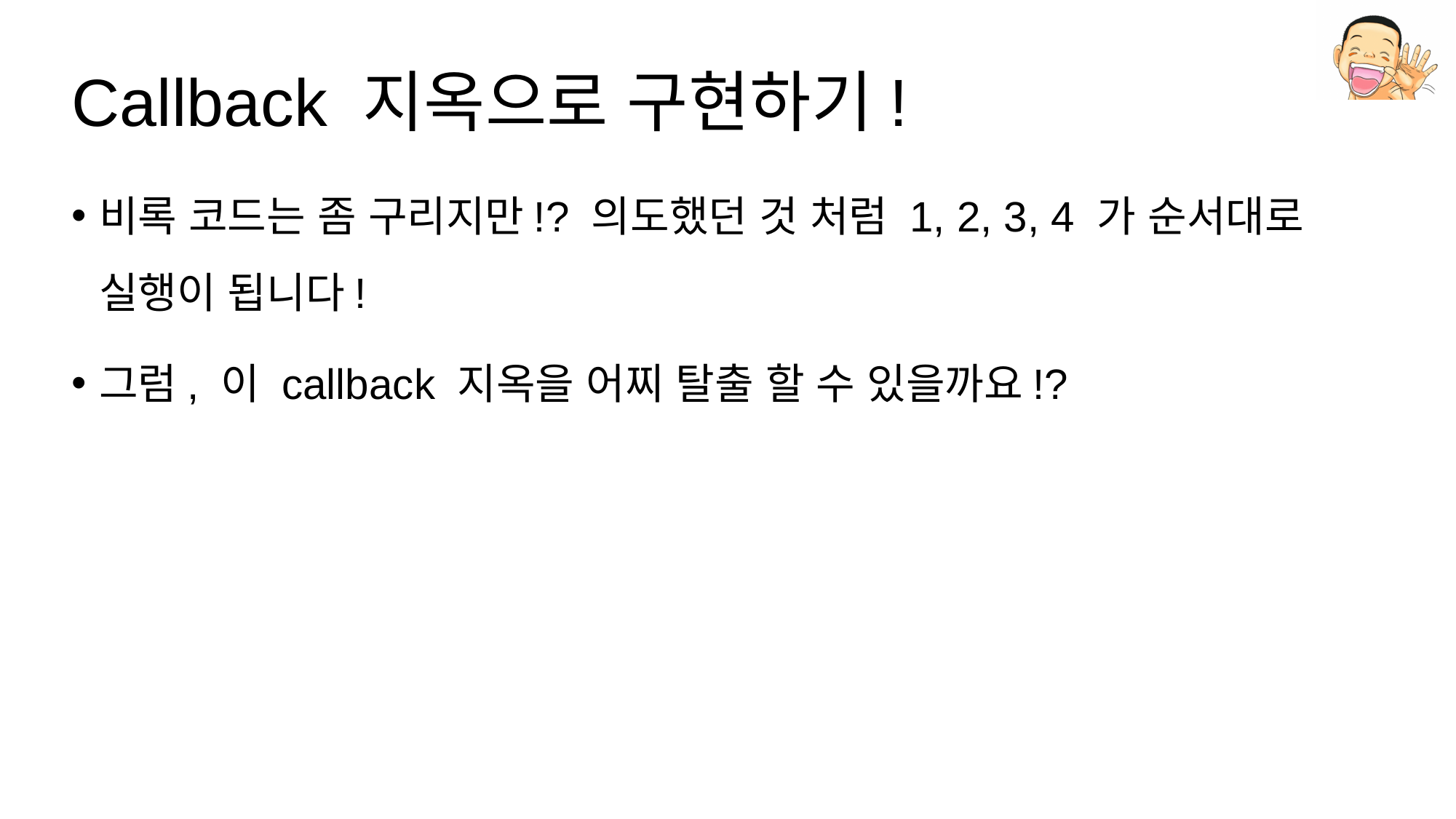

# Callback 지옥으로 구현하기!
비록 코드는 좀 구리지만!? 의도했던 것 처럼 1, 2, 3, 4 가 순서대로 실행이 됩니다!
그럼, 이 callback 지옥을 어찌 탈출 할 수 있을까요!?